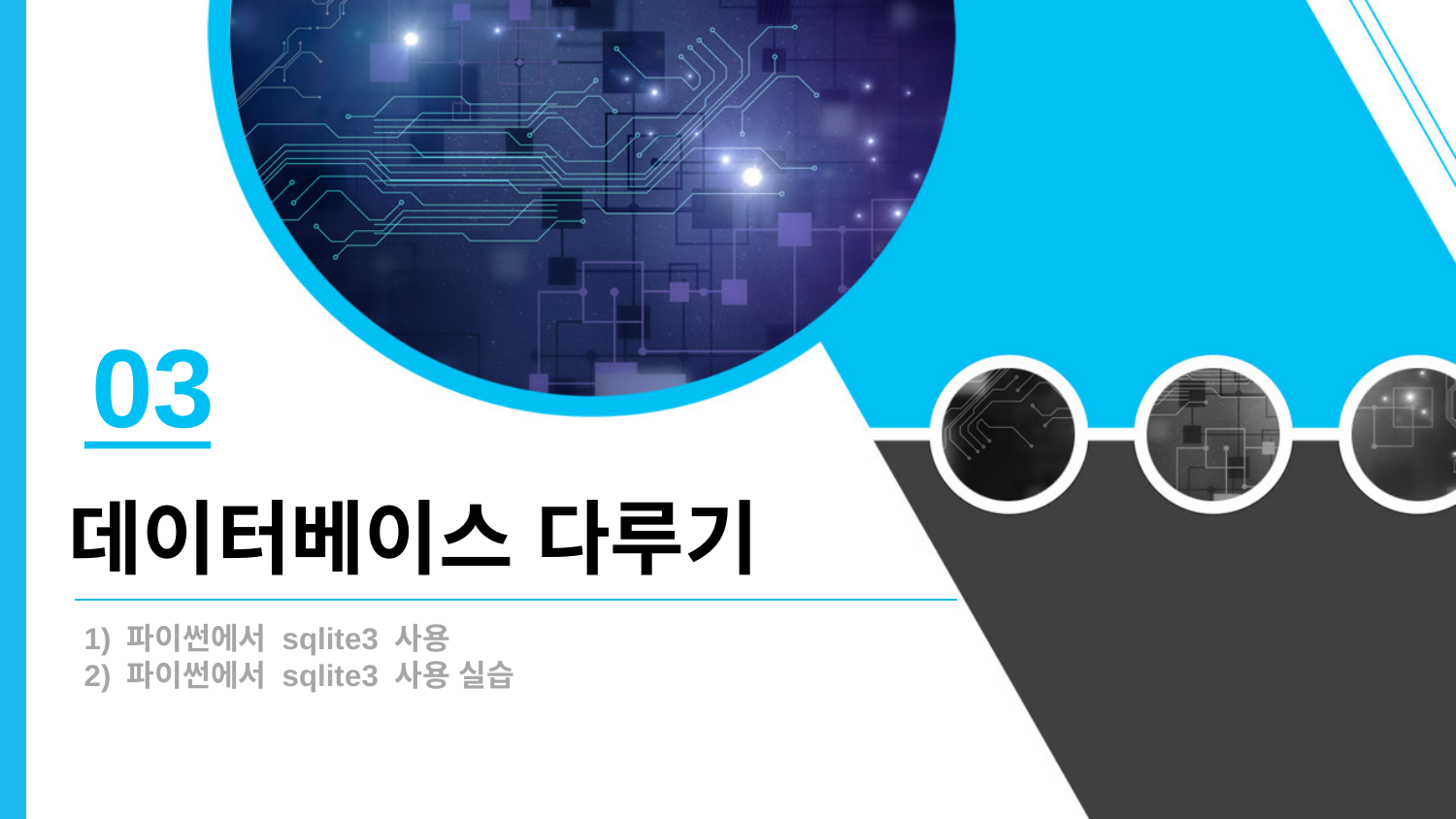

03

데이터베이스 다루기
1) 파이썬에서 sqlite3 사용
2) 파이썬에서 sqlite3 사용 실습